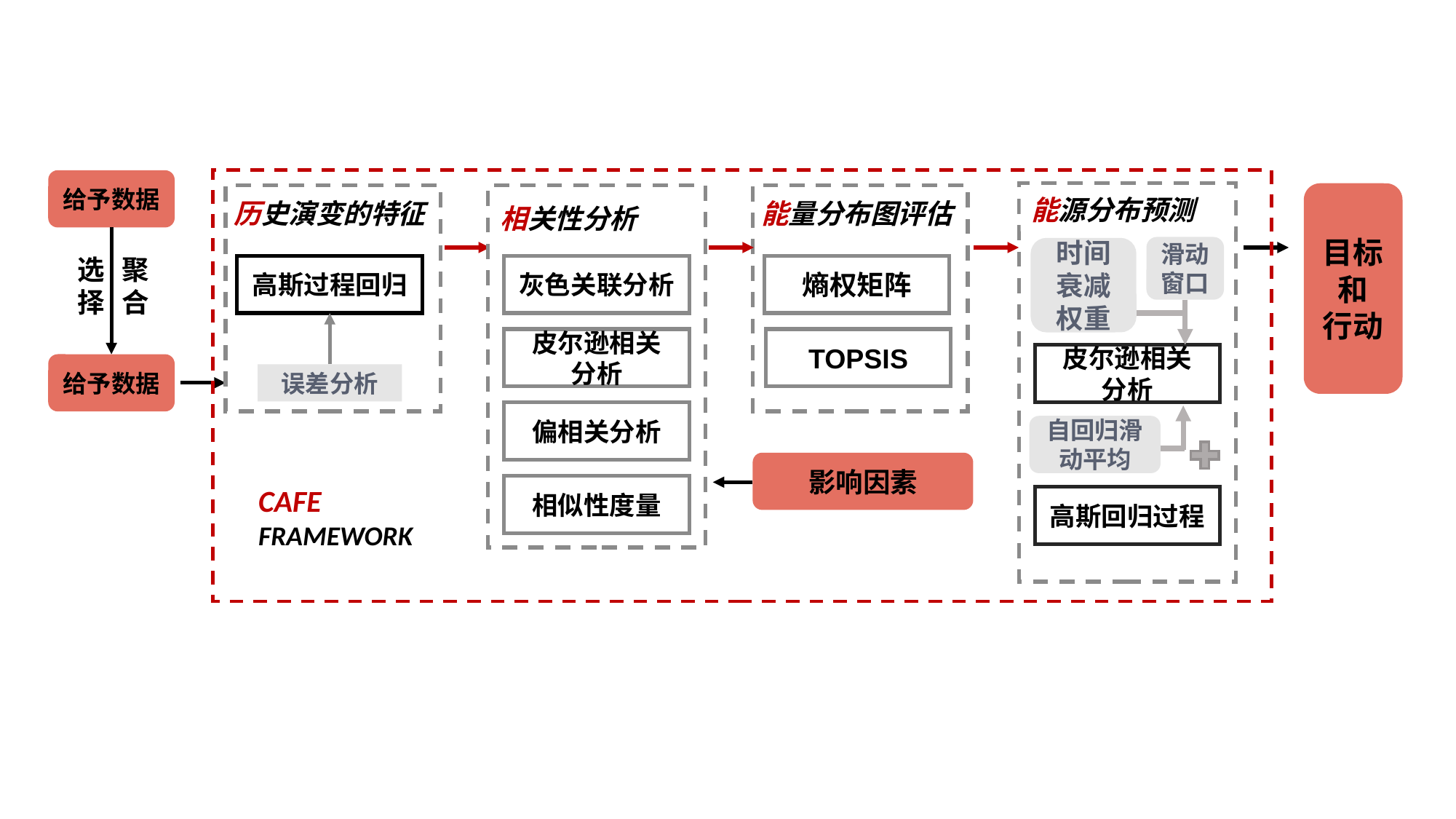

给予数据

能源分布预测
皮尔逊相关
分析
高斯回归过程

能量分布图评估
熵权矩阵

历史演变的特征
高斯过程回归
误差分析

相关性分析
灰色关联分析
皮尔逊相关
分析
偏相关分析
相似性度量
滑动窗口
时间衰减权重
选择
聚合
TOPSIS
给予数据
自回归滑动平均

目标
和
行动

影响因素
CAFE
FRAMEWORK